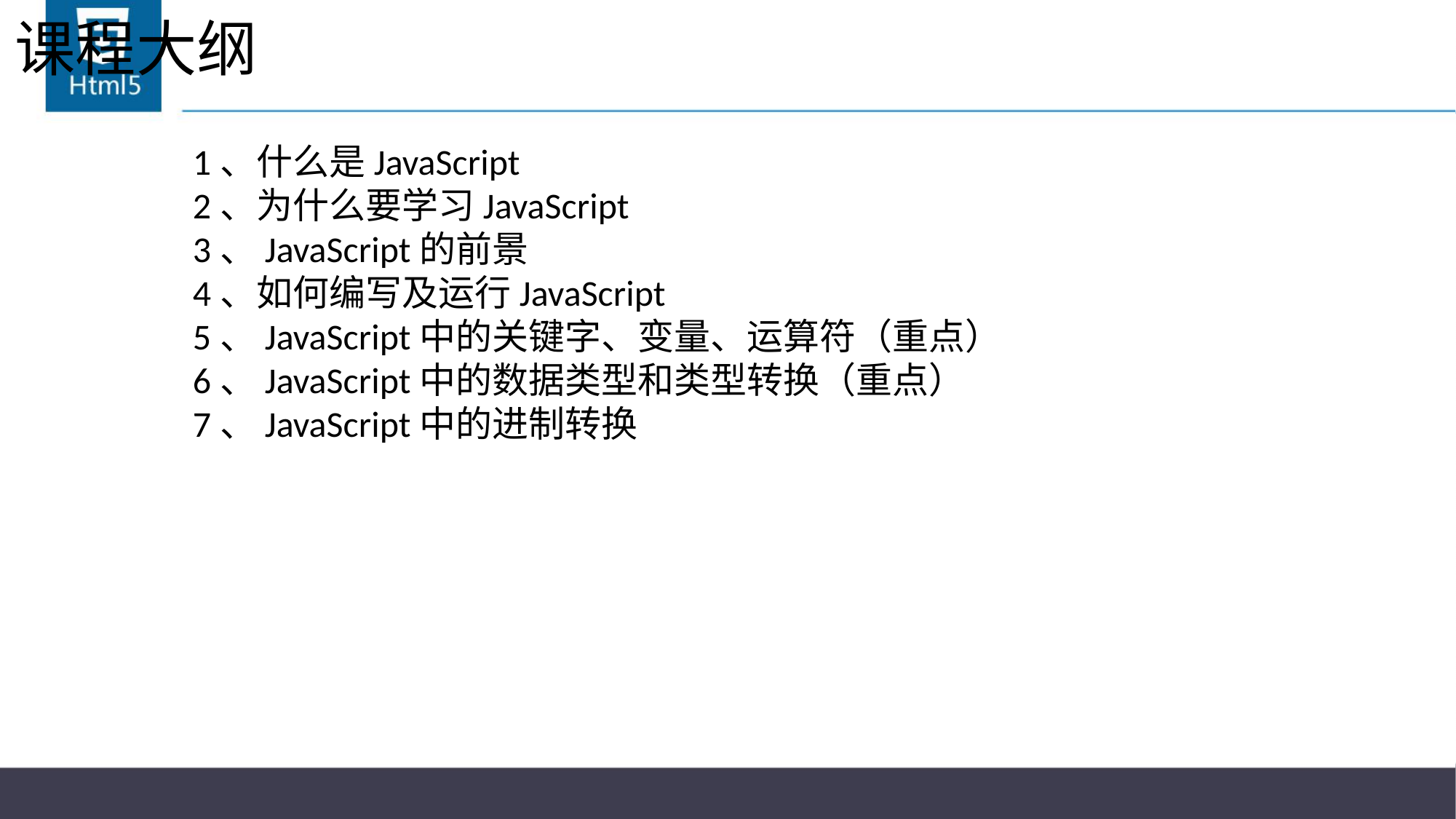

# 课程大纲
1、什么是JavaScript
2、为什么要学习JavaScript
3、JavaScript的前景
4、如何编写及运行JavaScript
5、JavaScript中的关键字、变量、运算符（重点）
6、JavaScript中的数据类型和类型转换（重点）
7、JavaScript中的进制转换